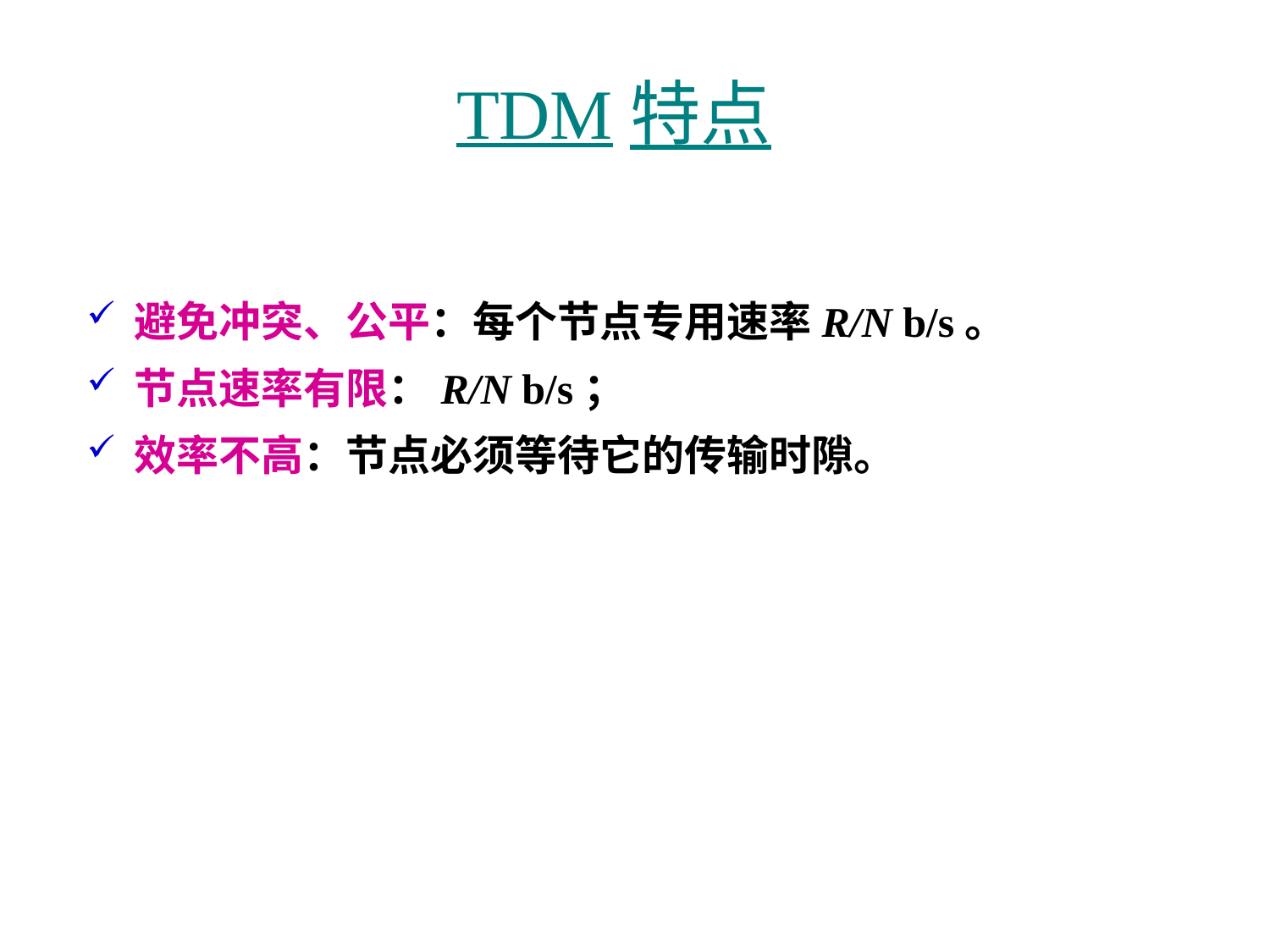

# TDM特点

避免冲突、公平：每个节点专用速率R/N b/s。
节点速率有限：R/N b/s；
效率不高：节点必须等待它的传输时隙。
47